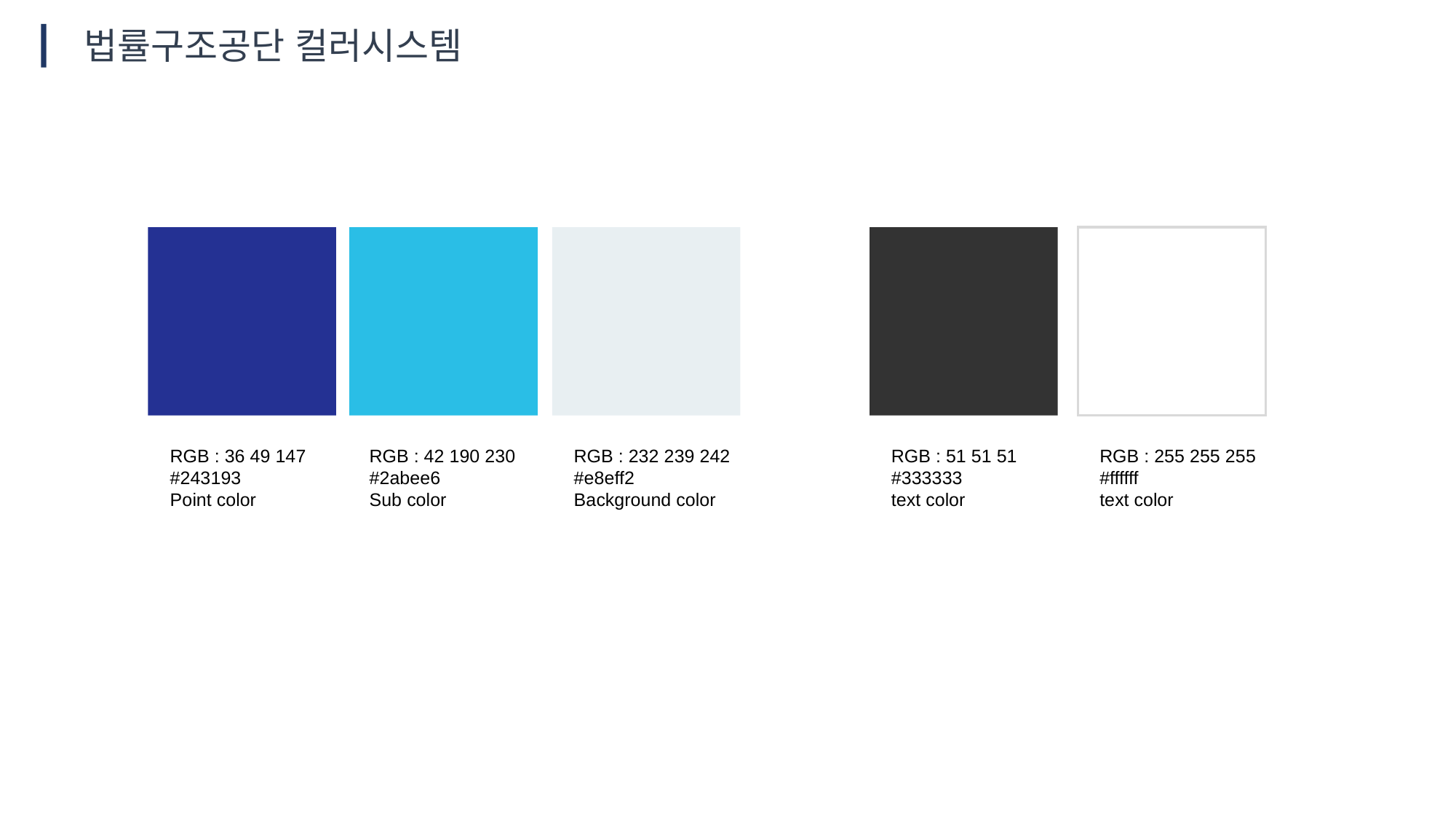

법률구조공단 컬러시스템

RGB : 36 49 147
#243193
Point color
RGB : 42 190 230
#2abee6
Sub color
RGB : 232 239 242
#e8eff2
Background color
RGB : 51 51 51
#333333
text color
RGB : 255 255 255
#ffffff
text color